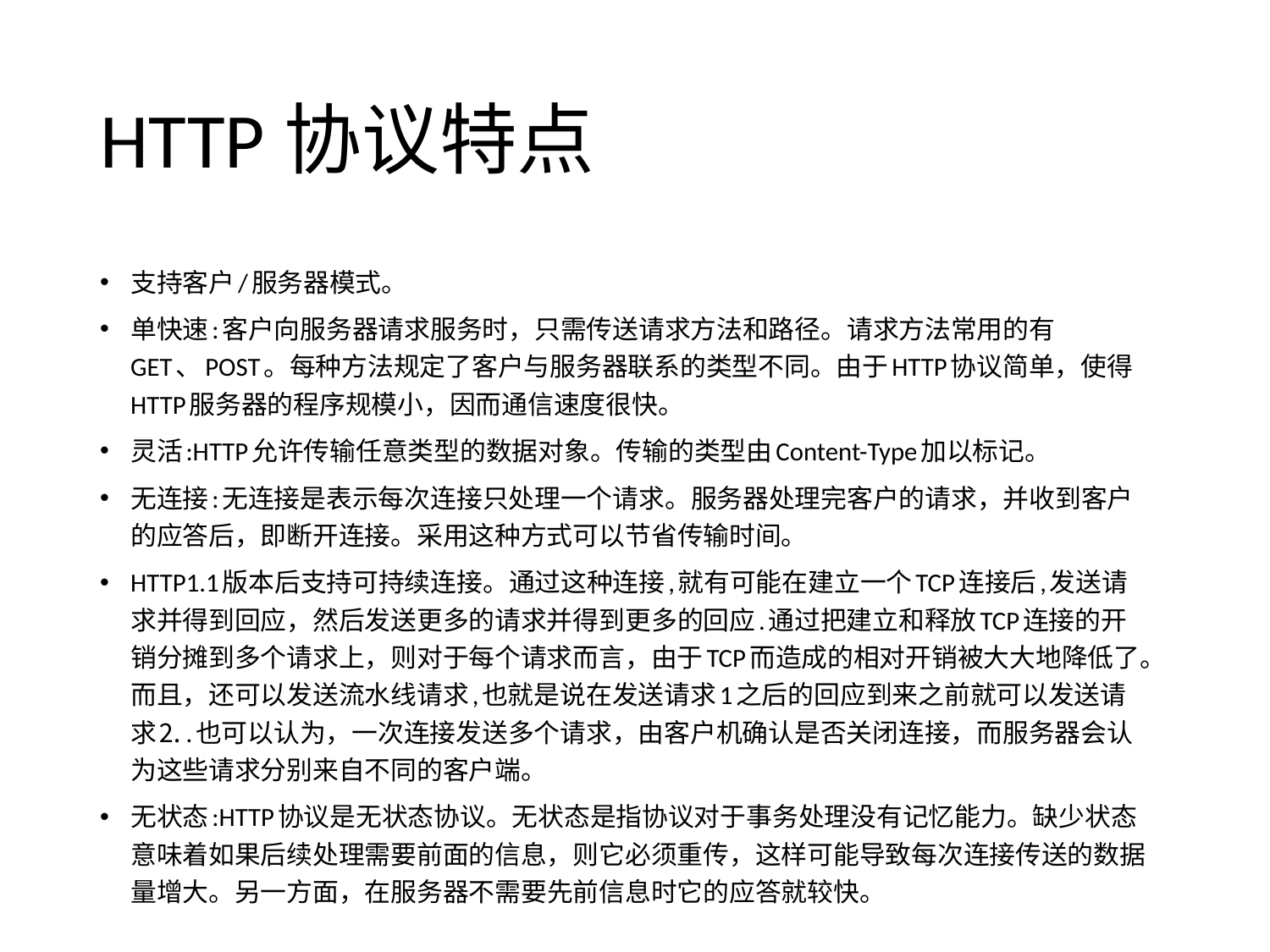

# HTTP协议特点
支持客户/服务器模式。
单快速:客户向服务器请求服务时，只需传送请求方法和路径。请求方法常用的有GET、POST。每种方法规定了客户与服务器联系的类型不同。由于HTTP协议简单，使得HTTP服务器的程序规模小，因而通信速度很快。
灵活:HTTP允许传输任意类型的数据对象。传输的类型由Content-Type加以标记。
无连接:无连接是表示每次连接只处理一个请求。服务器处理完客户的请求，并收到客户的应答后，即断开连接。采用这种方式可以节省传输时间。
HTTP1.1版本后支持可持续连接。通过这种连接,就有可能在建立一个TCP连接后,发送请求并得到回应，然后发送更多的请求并得到更多的回应.通过把建立和释放TCP连接的开销分摊到多个请求上，则对于每个请求而言，由于TCP而造成的相对开销被大大地降低了。而且，还可以发送流水线请求,也就是说在发送请求1之后的回应到来之前就可以发送请求⒉.也可以认为，一次连接发送多个请求，由客户机确认是否关闭连接，而服务器会认为这些请求分别来自不同的客户端。
无状态:HTTP协议是无状态协议。无状态是指协议对于事务处理没有记忆能力。缺少状态意味着如果后续处理需要前面的信息，则它必须重传，这样可能导致每次连接传送的数据量增大。另一方面，在服务器不需要先前信息时它的应答就较快。